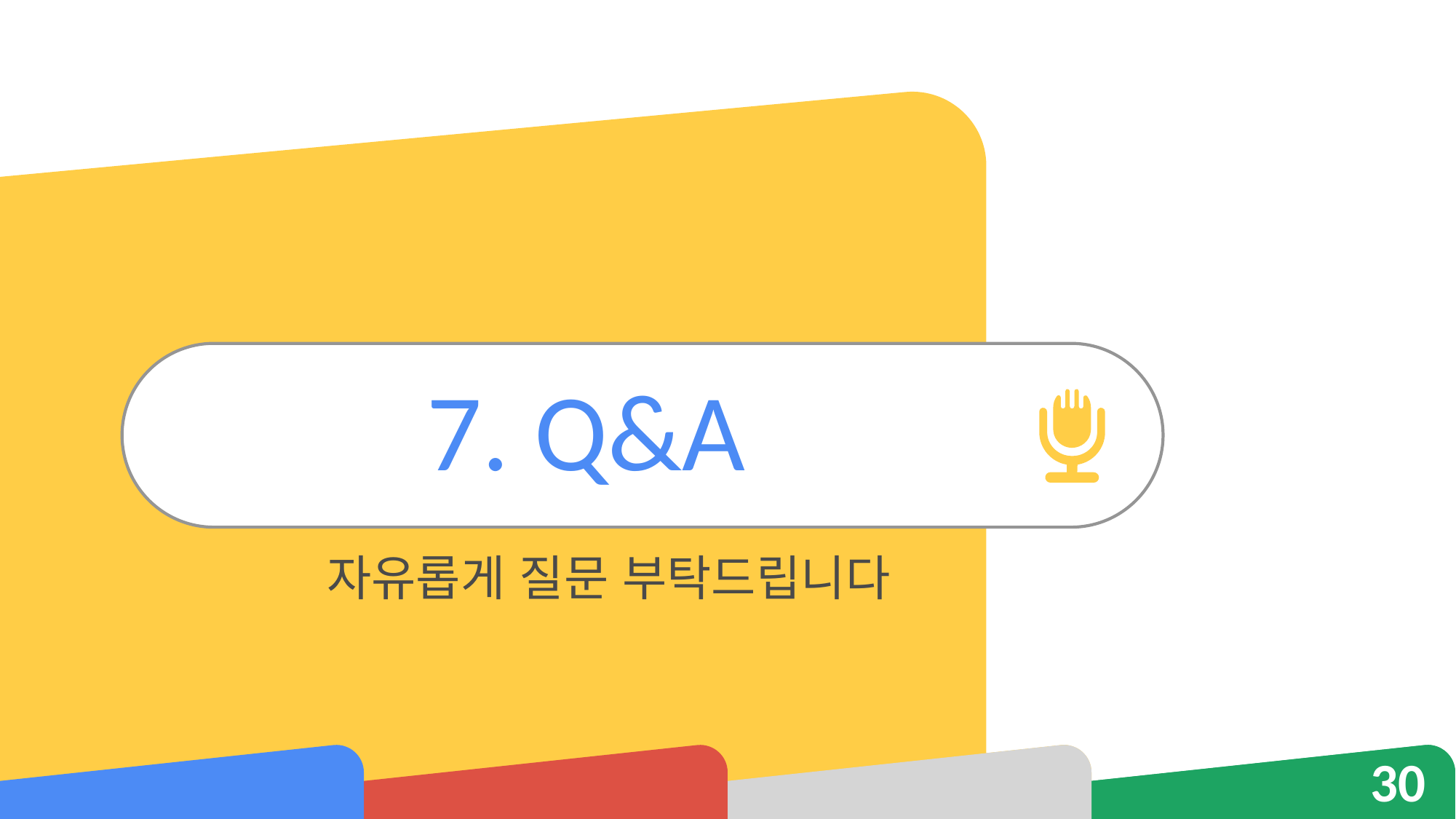

# 7. Q&A
자유롭게 질문 부탁드립니다
30